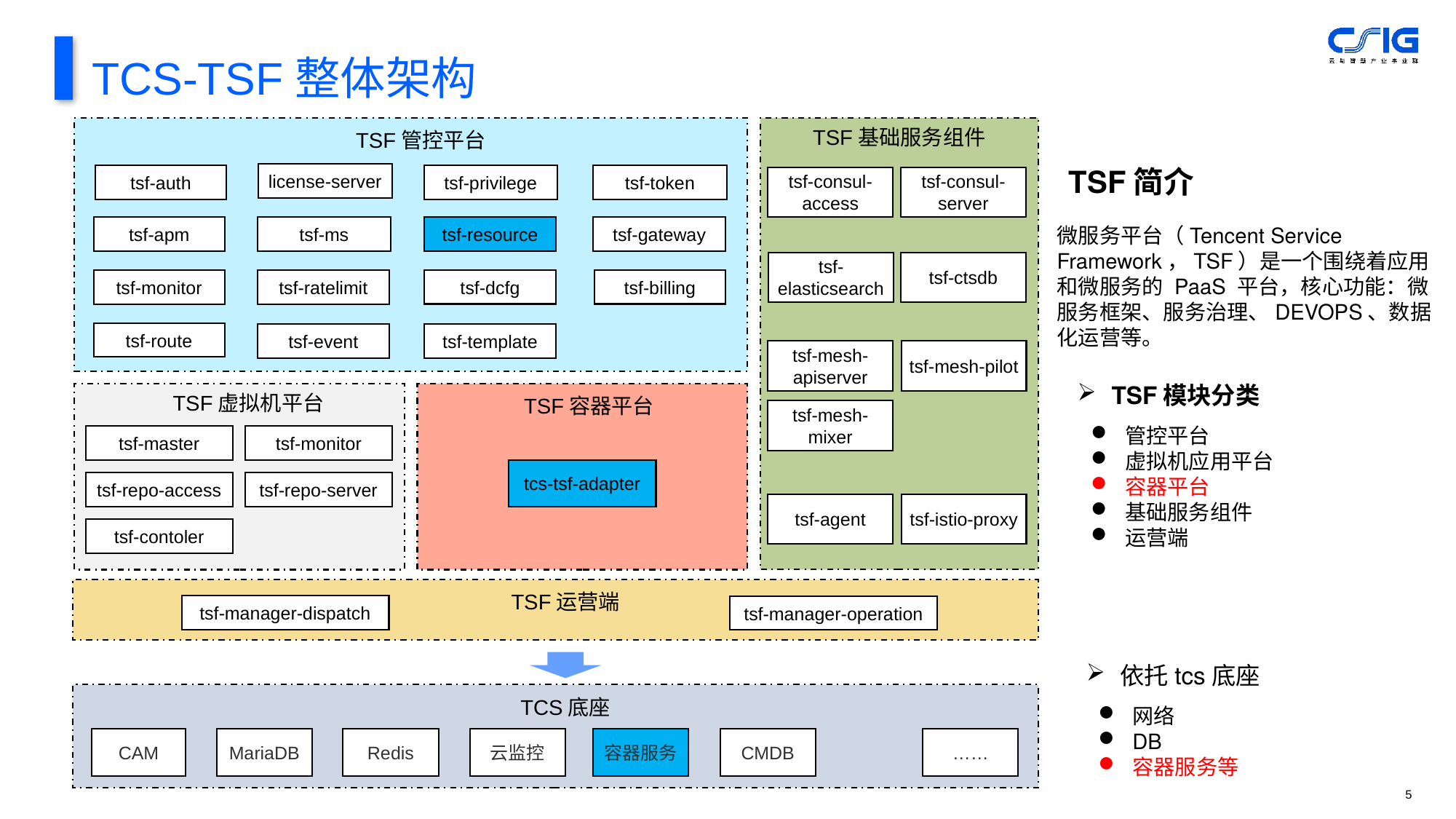

TCS-TSF整体架构
   TSF管控平台
TSF基础服务组件
TSF简介
license-server
tsf-privilege
tsf-token
tsf-auth
tsf-consul-access
tsf-consul-server
微服务平台（Tencent Service Framework，TSF）是一个围绕着应用和微服务的 PaaS 平台，核心功能：微服务框架、服务治理、DEVOPS、数据化运营等。

tsf-resource
tsf-apm
tsf-ms
tsf-gateway
tsf-elasticsearch
tsf-ctsdb
tsf-dcfg
tsf-billing
tsf-monitor
tsf-ratelimit
tsf-route
tsf-event
tsf-template
tsf-mesh-apiserver
tsf-mesh-pilot
TSF模块分类
   TSF虚拟机平台
  TSF容器平台
tsf-mesh-mixer
管控平台
虚拟机应用平台
容器平台
基础服务组件
运营端
tsf-master
tsf-monitor
tcs-tsf-adapter
tsf-repo-access
tsf-repo-server
tsf-agent
tsf-istio-proxy
tsf-contoler
   TSF运营端
tsf-manager-dispatch
tsf-manager-operation

依托tcs底座
   TCS底座
网络
DB
容器服务等

MariaDB
Redis
云监控
容器服务
CMDB
……
CAM
5